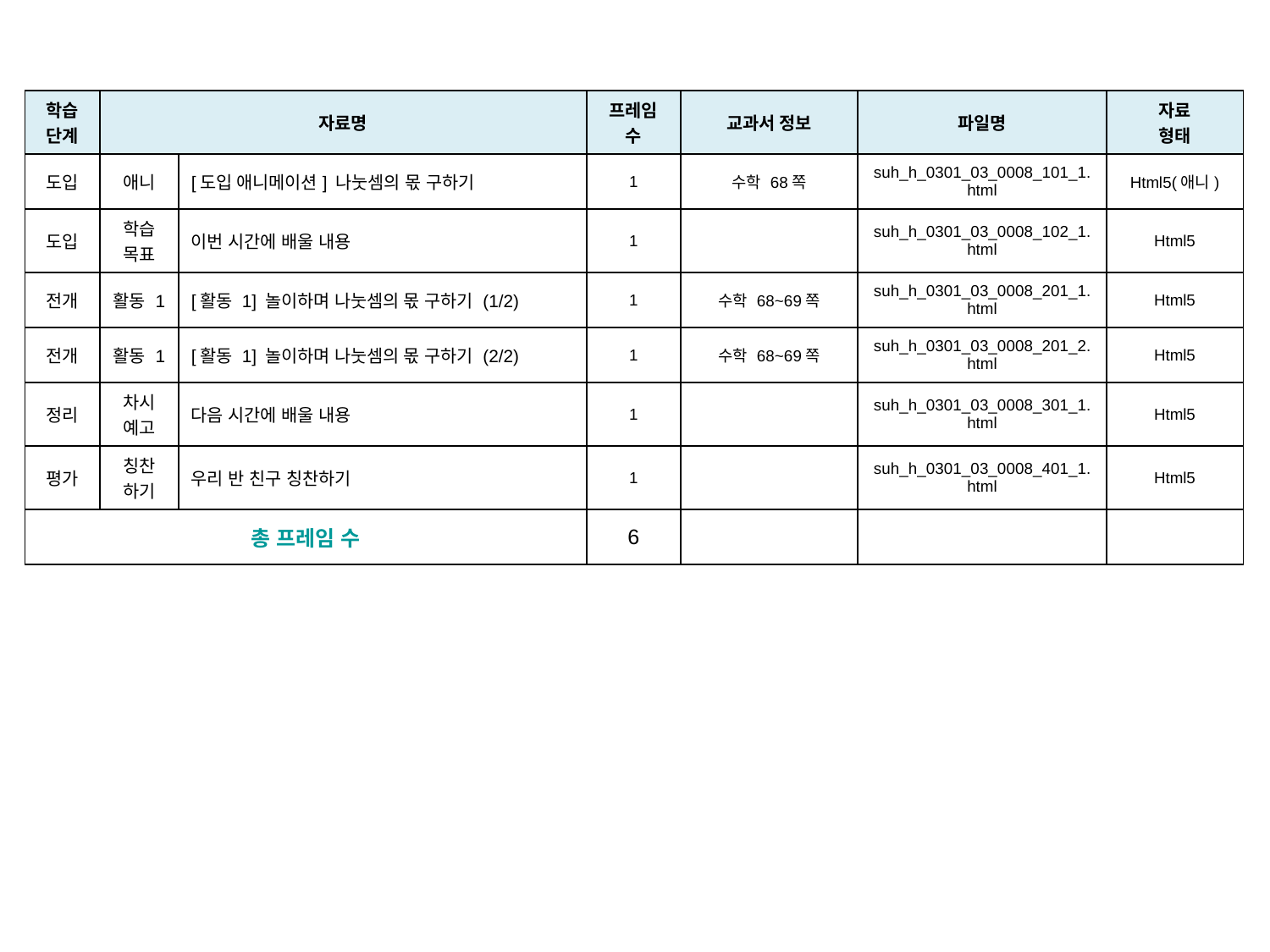

| 학습 단계 | 자료명 |  | 프레임 수 | 교과서 정보 | 파일명 | 자료 형태 |
| --- | --- | --- | --- | --- | --- | --- |
| 도입 | 애니 | [도입 애니메이션] 나눗셈의 몫 구하기 | 1 | 수학 68쪽 | suh\_h\_0301\_03\_0008\_101\_1.html | Html5(애니) |
| 도입 | 학습 목표 | 이번 시간에 배울 내용 | 1 |  | suh\_h\_0301\_03\_0008\_102\_1.html | Html5 |
| 전개 | 활동 1 | [활동 1] 놀이하며 나눗셈의 몫 구하기 (1/2) | 1 | 수학 68~69쪽 | suh\_h\_0301\_03\_0008\_201\_1.html | Html5 |
| 전개 | 활동 1 | [활동 1] 놀이하며 나눗셈의 몫 구하기 (2/2) | 1 | 수학 68~69쪽 | suh\_h\_0301\_03\_0008\_201\_2.html | Html5 |
| 정리 | 차시 예고 | 다음 시간에 배울 내용 | 1 |  | suh\_h\_0301\_03\_0008\_301\_1.html | Html5 |
| 평가 | 칭찬 하기 | 우리 반 친구 칭찬하기 | 1 |  | suh\_h\_0301\_03\_0008\_401\_1.html | Html5 |
| 총 프레임 수 |  |  | 6 |  |  |  |